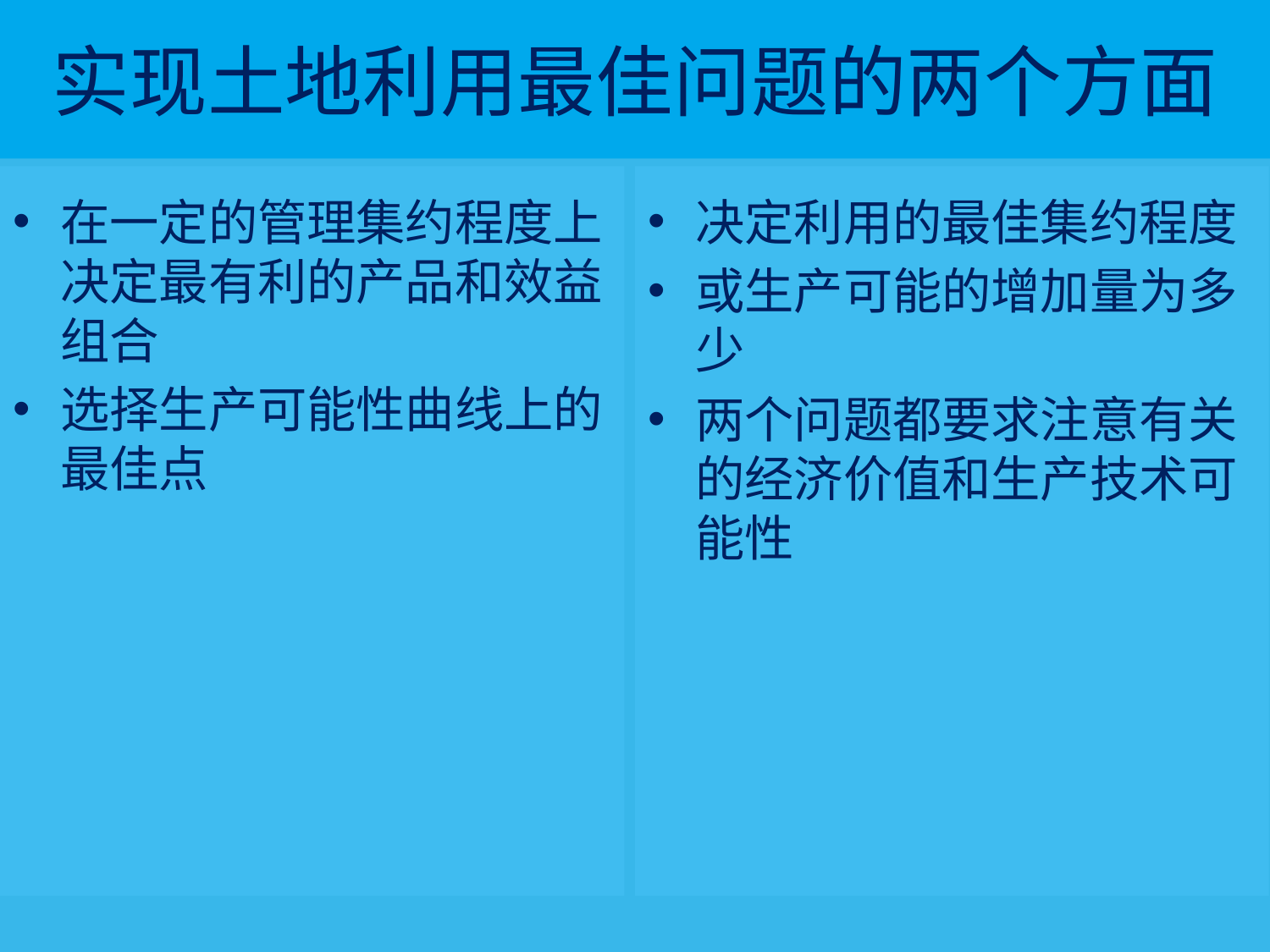

# 实现土地利用最佳问题的两个方面
在一定的管理集约程度上决定最有利的产品和效益组合
选择生产可能性曲线上的最佳点
决定利用的最佳集约程度
或生产可能的增加量为多少
两个问题都要求注意有关的经济价值和生产技术可能性